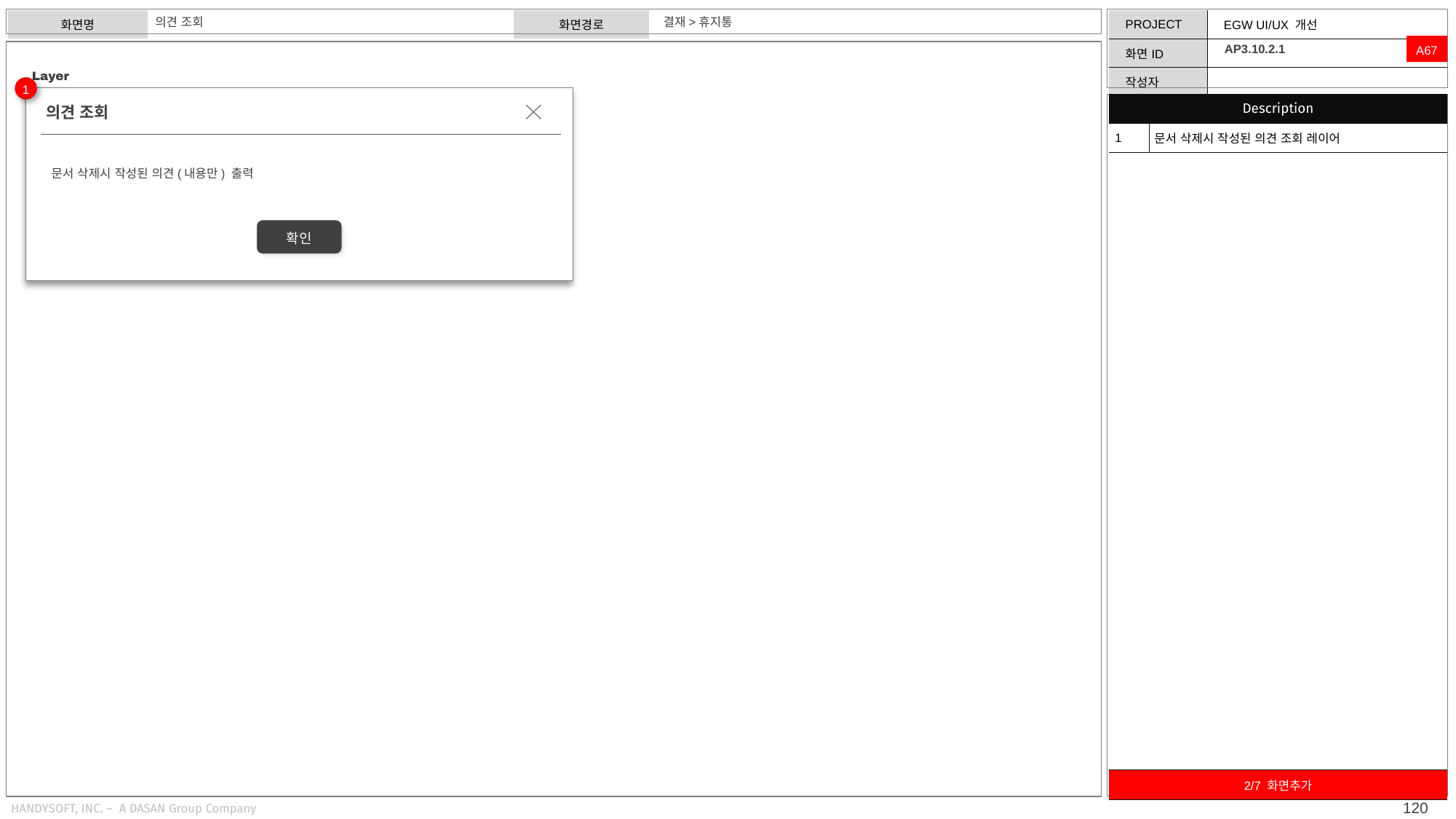

의견 조회
결재>휴지통
A67
AP3.10.2.1
Layer
1

| Description |  |
| --- | --- |
| 1 | 문서 삭제시 작성된 의견 조회 레이어 |
의견 조회

문서 삭제시 작성된 의견(내용만) 출력
확인
| 2/7 화면추가 |
| --- |